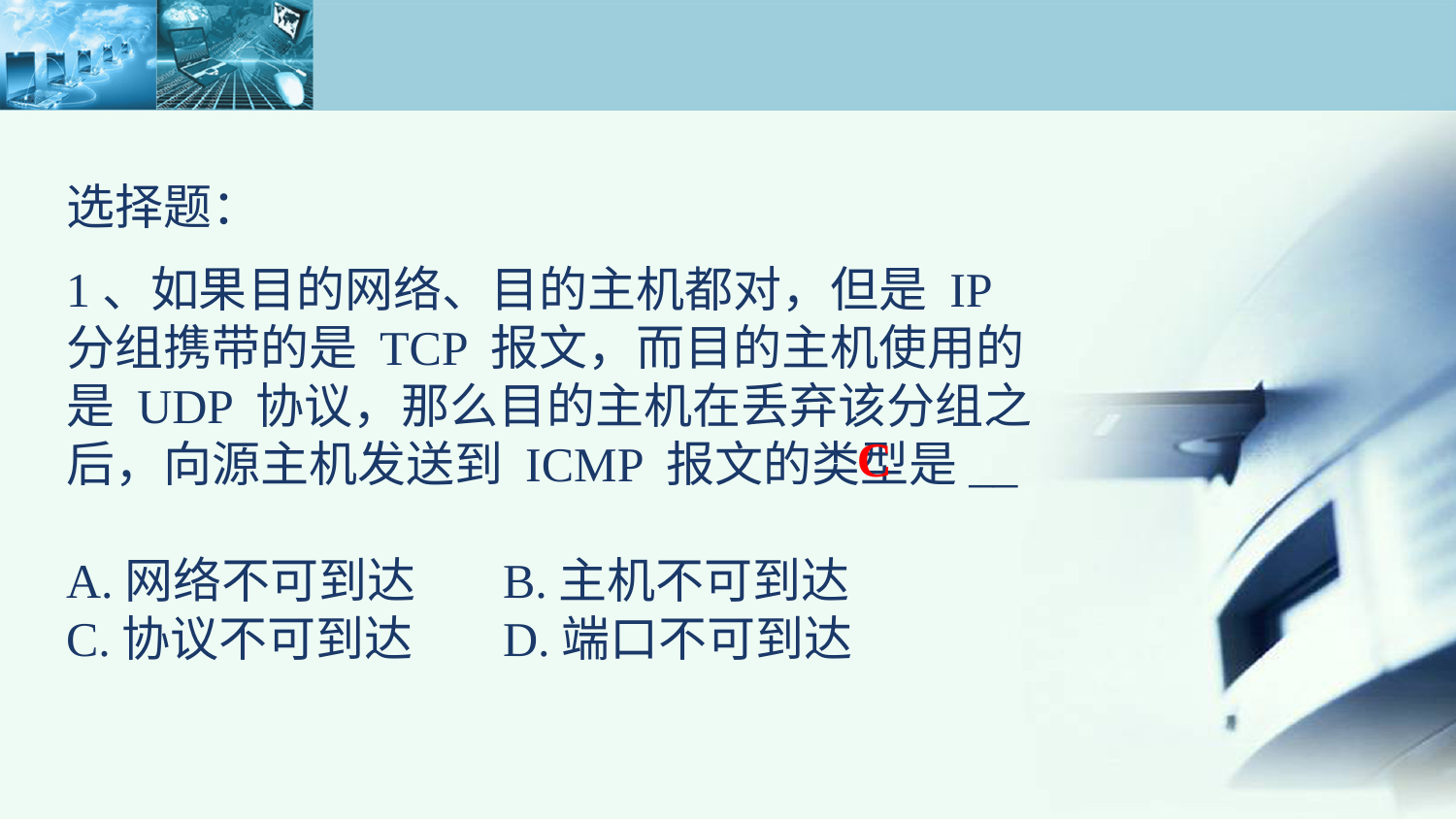

选择题：
1、如果目的网络、目的主机都对，但是 IP 分组携带的是 TCP 报文，而目的主机使用的是 UDP 协议，那么目的主机在丢弃该分组之后，向源主机发送到 ICMP 报文的类型是__
A.网络不可到达	B.主机不可到达
C.协议不可到达	D.端口不可到达
C